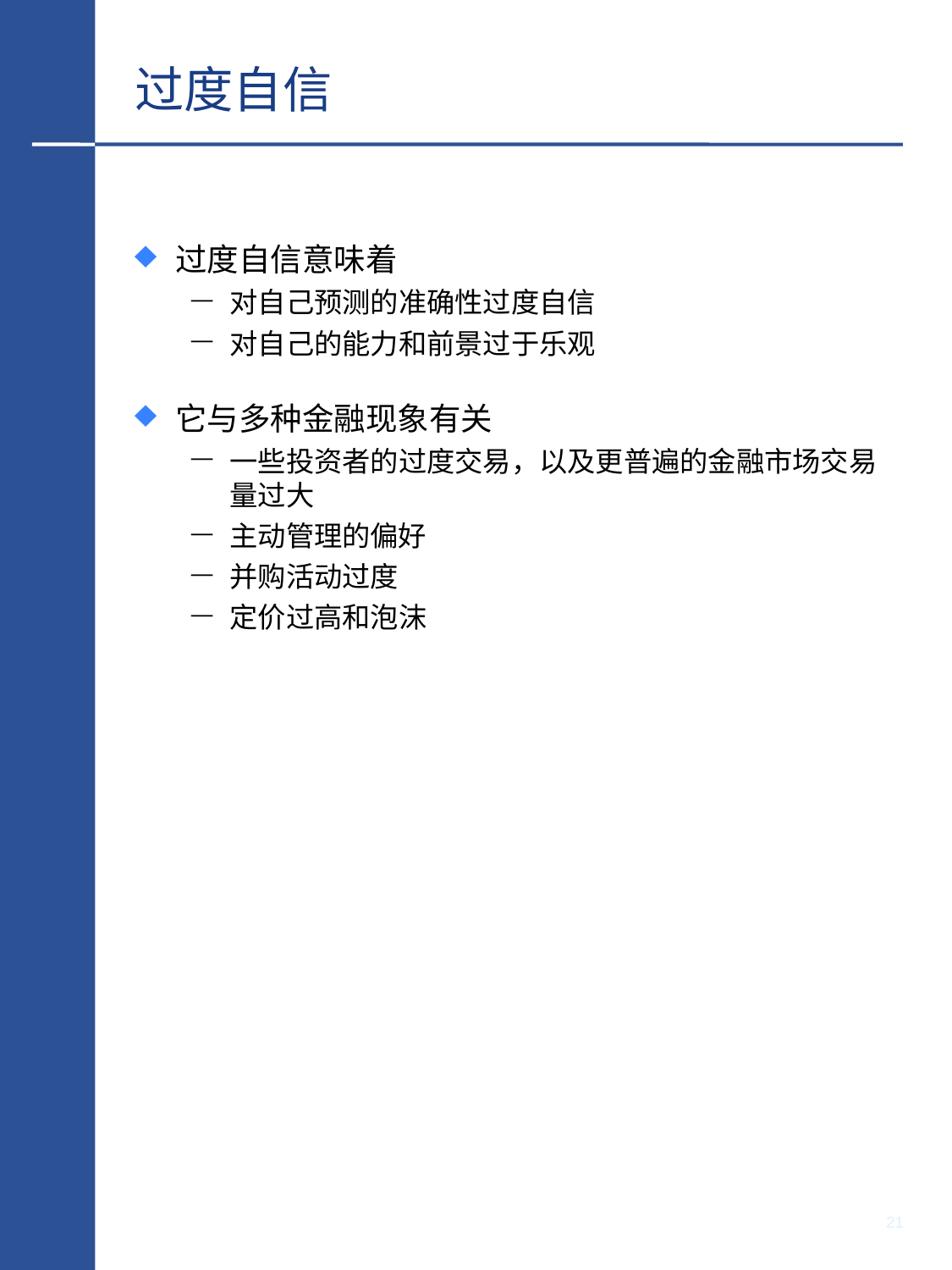

# 过度自信
过度自信意味着
对自己预测的准确性过度自信
对自己的能力和前景过于乐观
它与多种金融现象有关
一些投资者的过度交易，以及更普遍的金融市场交易量过大
主动管理的偏好
并购活动过度
定价过高和泡沫

21